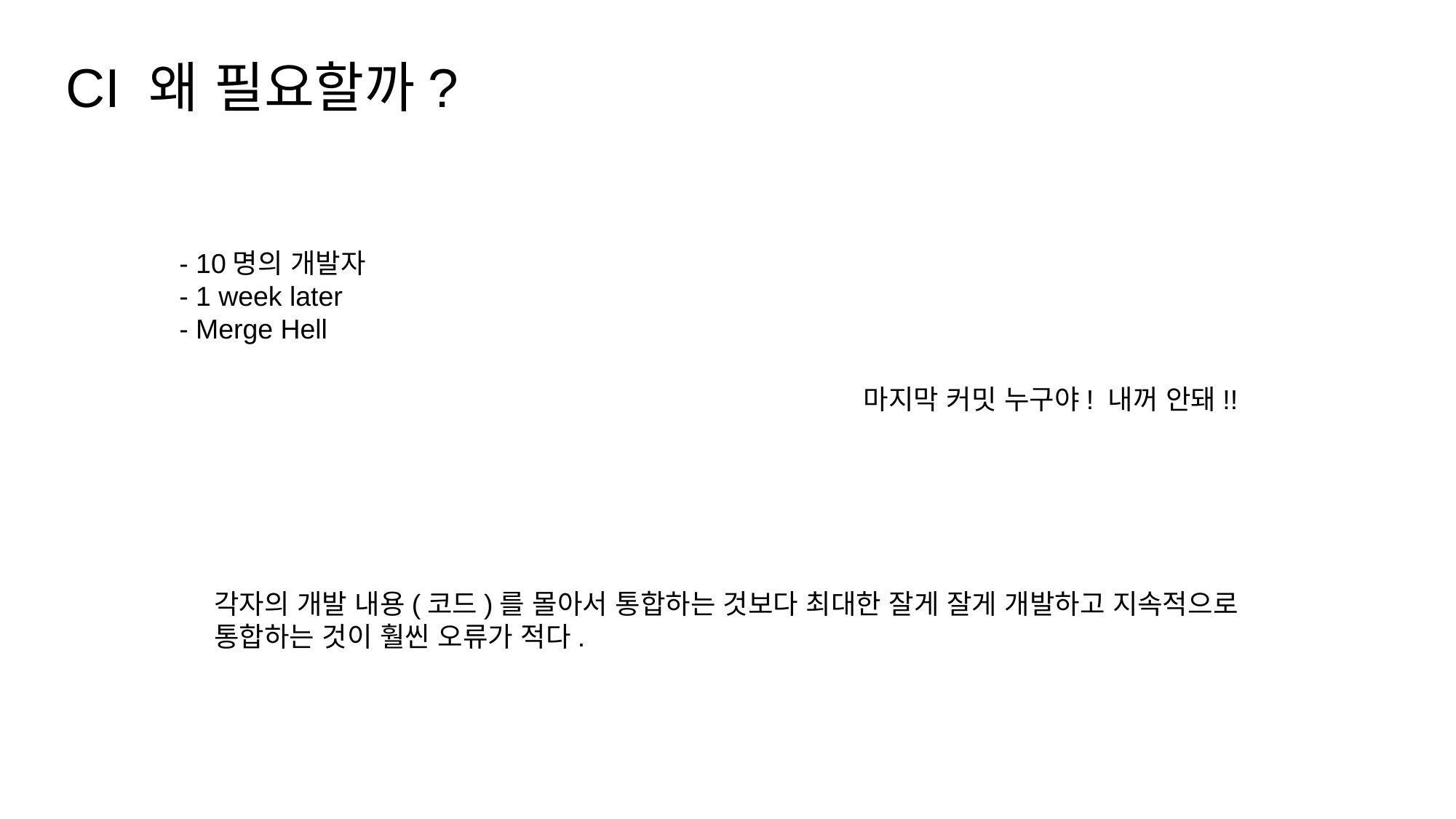

CI 왜 필요할까?
- 10명의 개발자
- 1 week later
- Merge Hell
마지막 커밋 누구야! 내꺼 안돼!!
각자의 개발 내용(코드)를 몰아서 통합하는 것보다 최대한 잘게 잘게 개발하고 지속적으로
통합하는 것이 훨씬 오류가 적다.